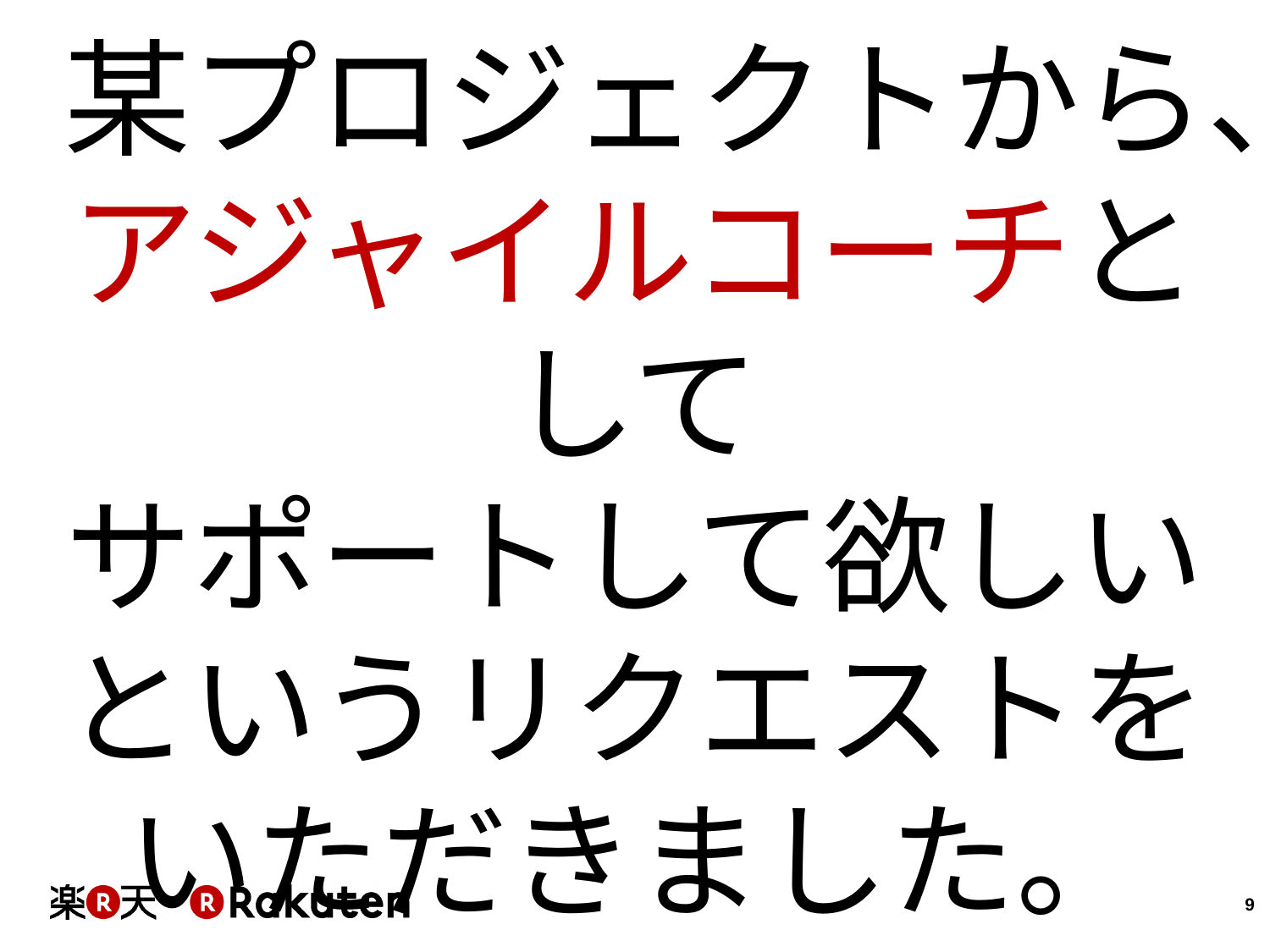

某プロジェクトから、
アジャイルコーチとして
サポートして欲しい
というリクエストを
いただきました。